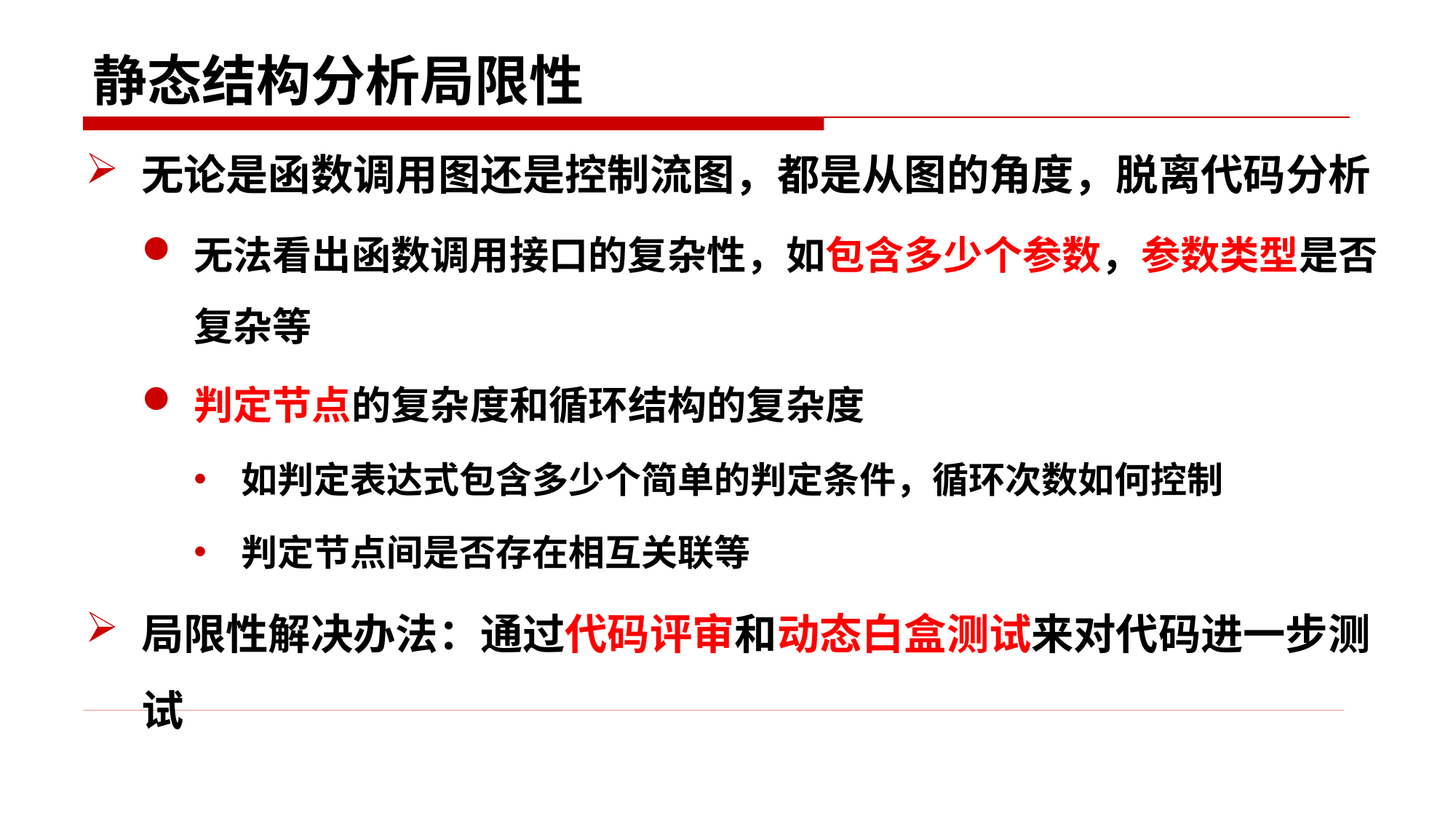

# 静态结构分析局限性
无论是函数调用图还是控制流图，都是从图的角度，脱离代码分析
无法看出函数调用接口的复杂性，如包含多少个参数，参数类型是否复杂等
判定节点的复杂度和循环结构的复杂度
如判定表达式包含多少个简单的判定条件，循环次数如何控制
判定节点间是否存在相互关联等
局限性解决办法：通过代码评审和动态白盒测试来对代码进一步测试